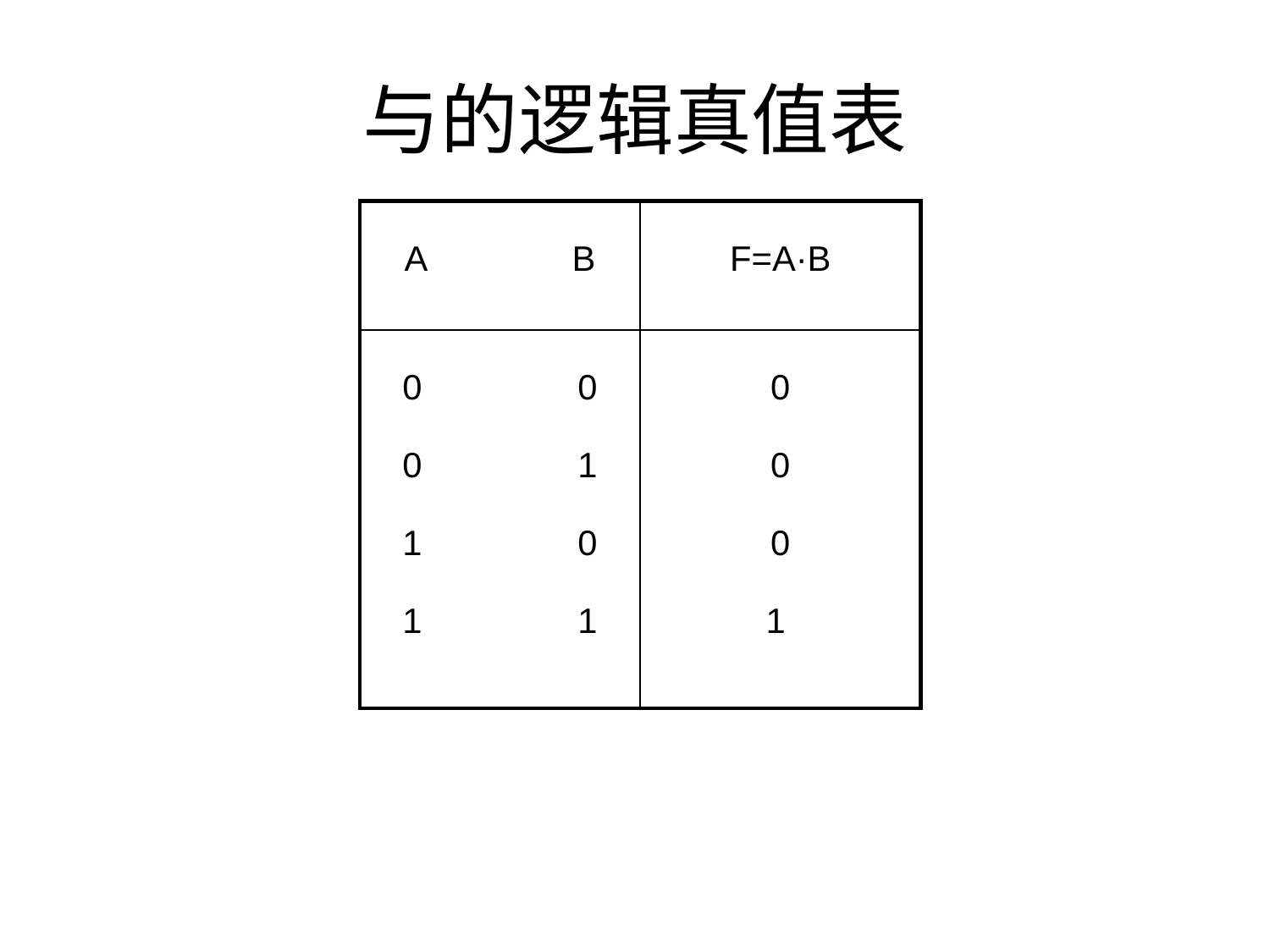

# 与的逻辑真值表
| A B | F=A·B |
| --- | --- |
| 0 0 0 1 1 0 1 1 | 0 0 0 1 |